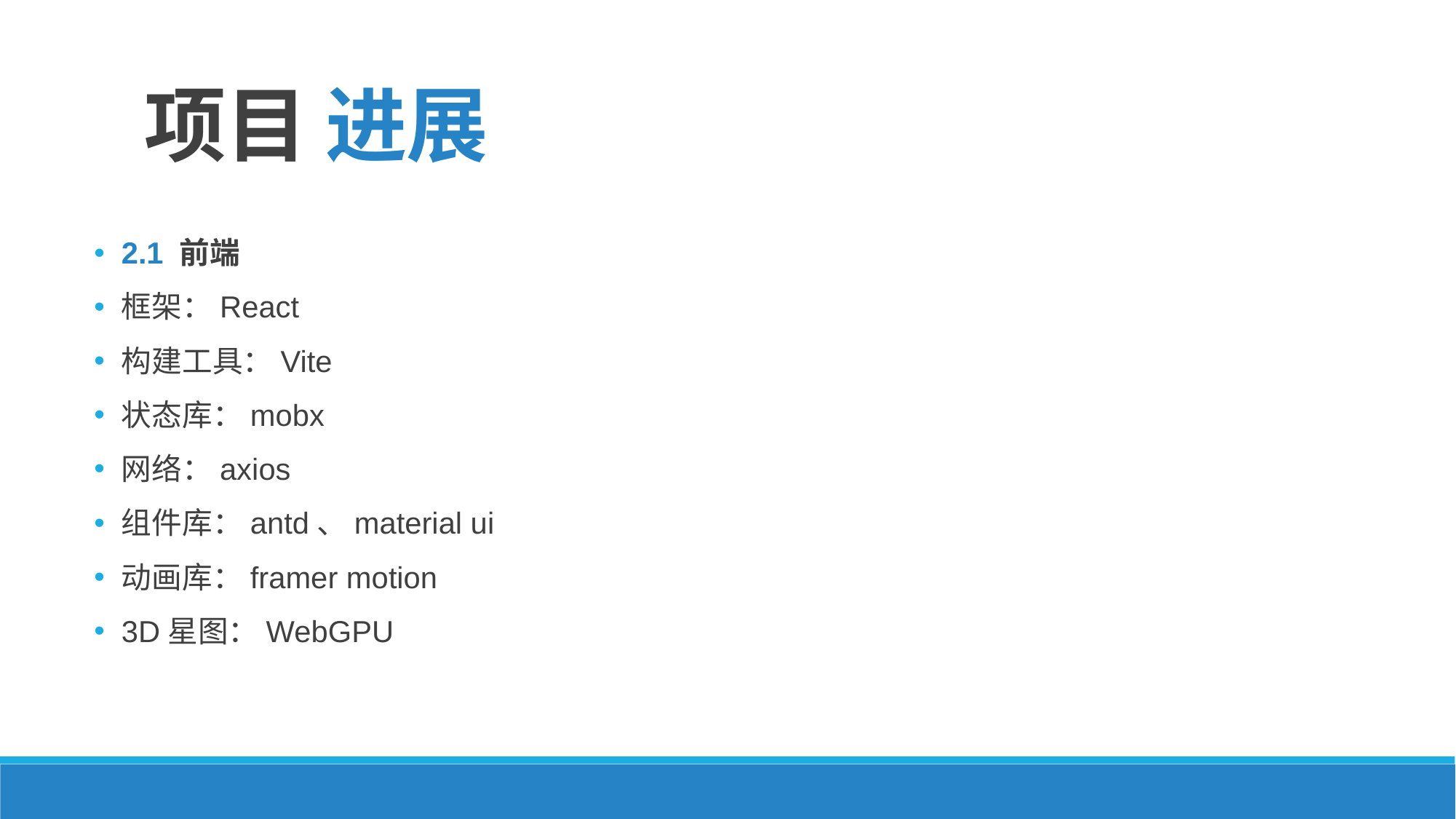

项目 进展
2.1 前端
框架：React
构建工具：Vite
状态库：mobx
网络：axios
组件库：antd、material ui
动画库：framer motion
3D星图：WebGPU